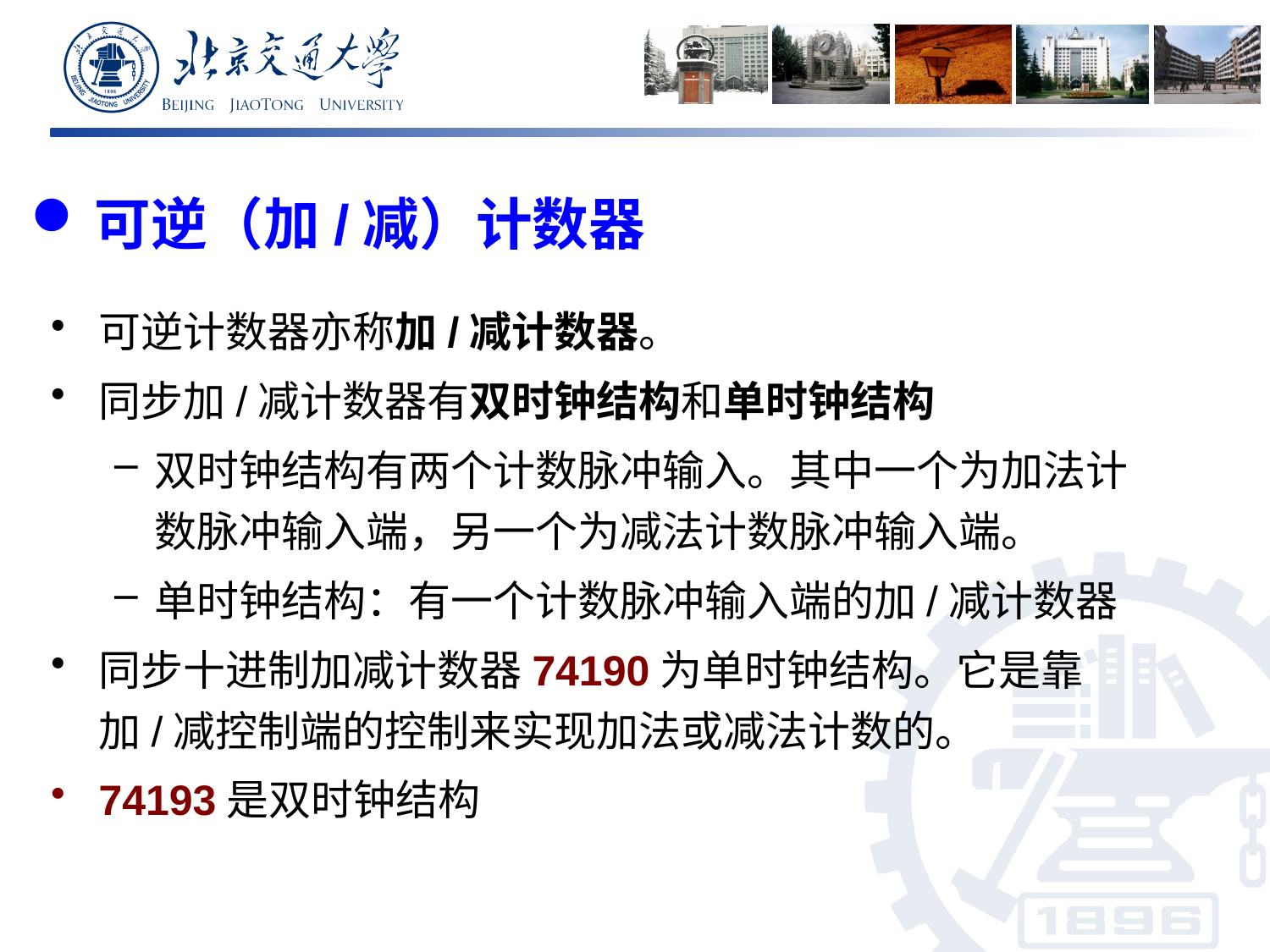

可逆（加/减）计数器
可逆计数器亦称加/减计数器。
同步加/减计数器有双时钟结构和单时钟结构
双时钟结构有两个计数脉冲输入。其中一个为加法计数脉冲输入端，另一个为减法计数脉冲输入端。
单时钟结构：有一个计数脉冲输入端的加/减计数器
同步十进制加减计数器74190为单时钟结构。它是靠加/减控制端的控制来实现加法或减法计数的。
74193是双时钟结构